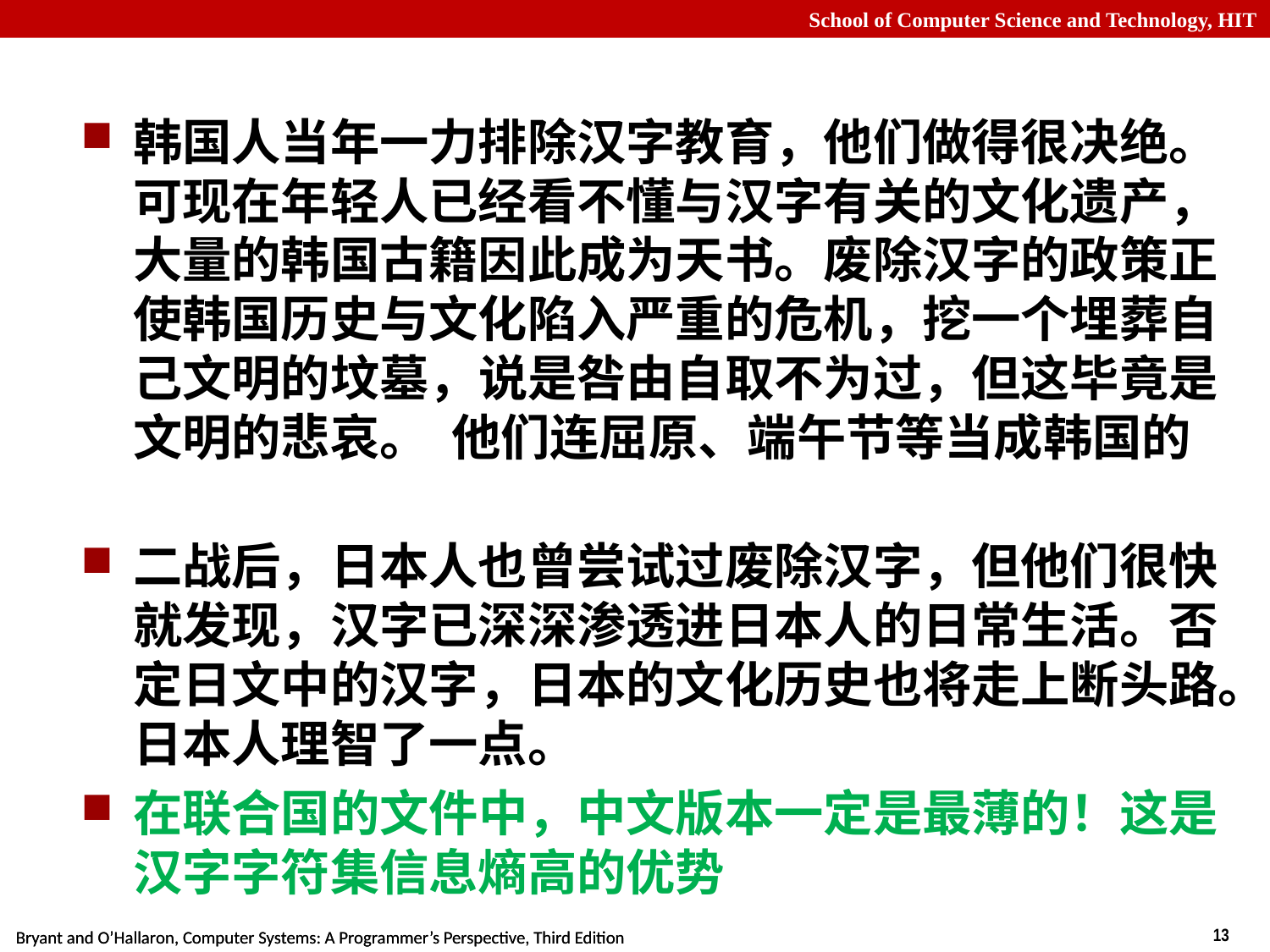

韩国人当年一力排除汉字教育，他们做得很决绝。可现在年轻人已经看不懂与汉字有关的文化遗产，大量的韩国古籍因此成为天书。废除汉字的政策正使韩国历史与文化陷入严重的危机，挖一个埋葬自己文明的坟墓，说是咎由自取不为过，但这毕竟是文明的悲哀。  他们连屈原、端午节等当成韩国的
二战后，日本人也曾尝试过废除汉字，但他们很快就发现，汉字已深深渗透进日本人的日常生活。否定日文中的汉字，日本的文化历史也将走上断头路。日本人理智了一点。
在联合国的文件中，中文版本一定是最薄的！这是汉字字符集信息熵高的优势